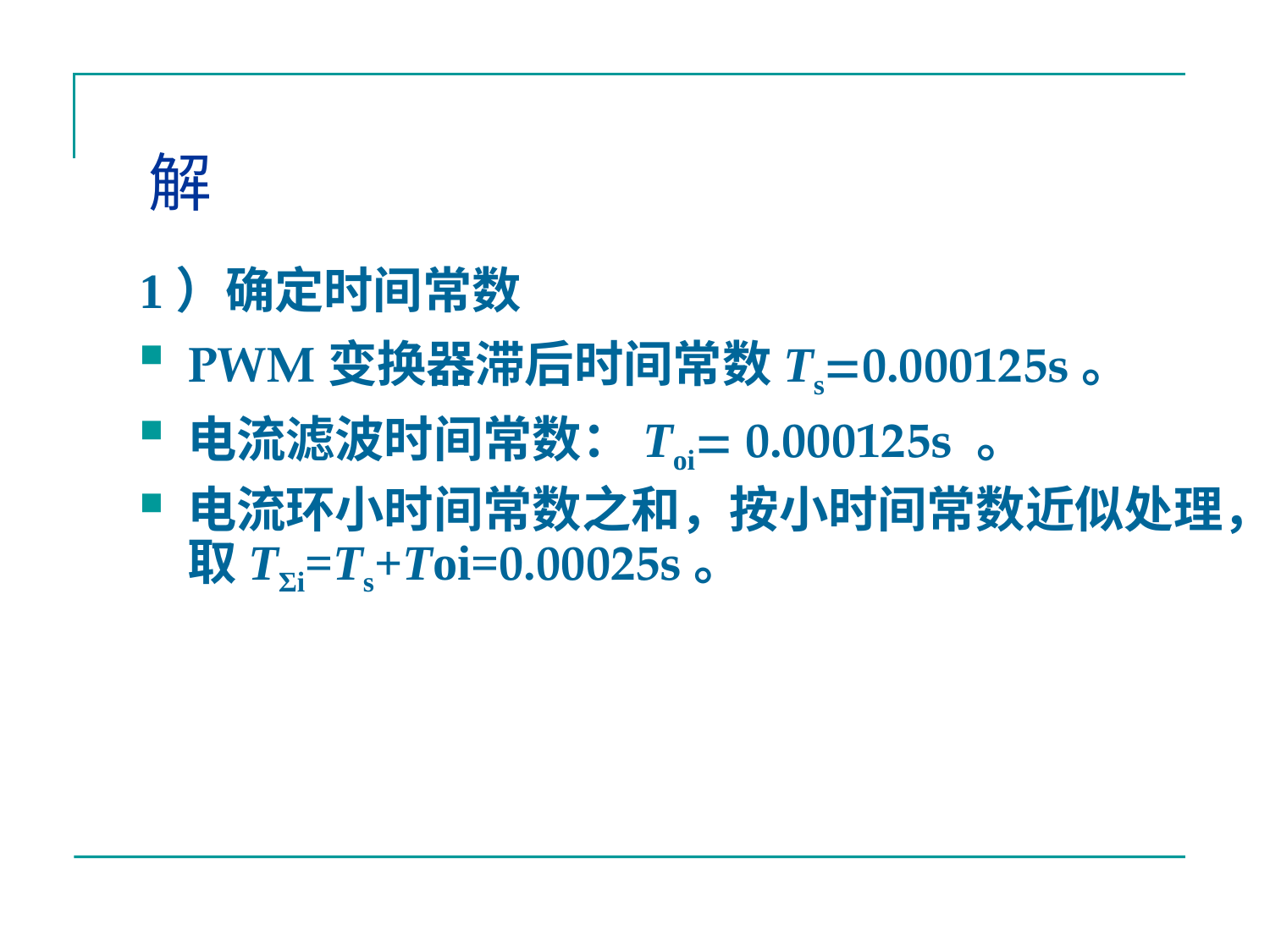

# 解
1）确定时间常数
PWM变换器滞后时间常数Ts=0.000125s。
电流滤波时间常数：Toi= 0.000125s 。
电流环小时间常数之和，按小时间常数近似处理，取TΣi=Ts+Toi=0.00025s。